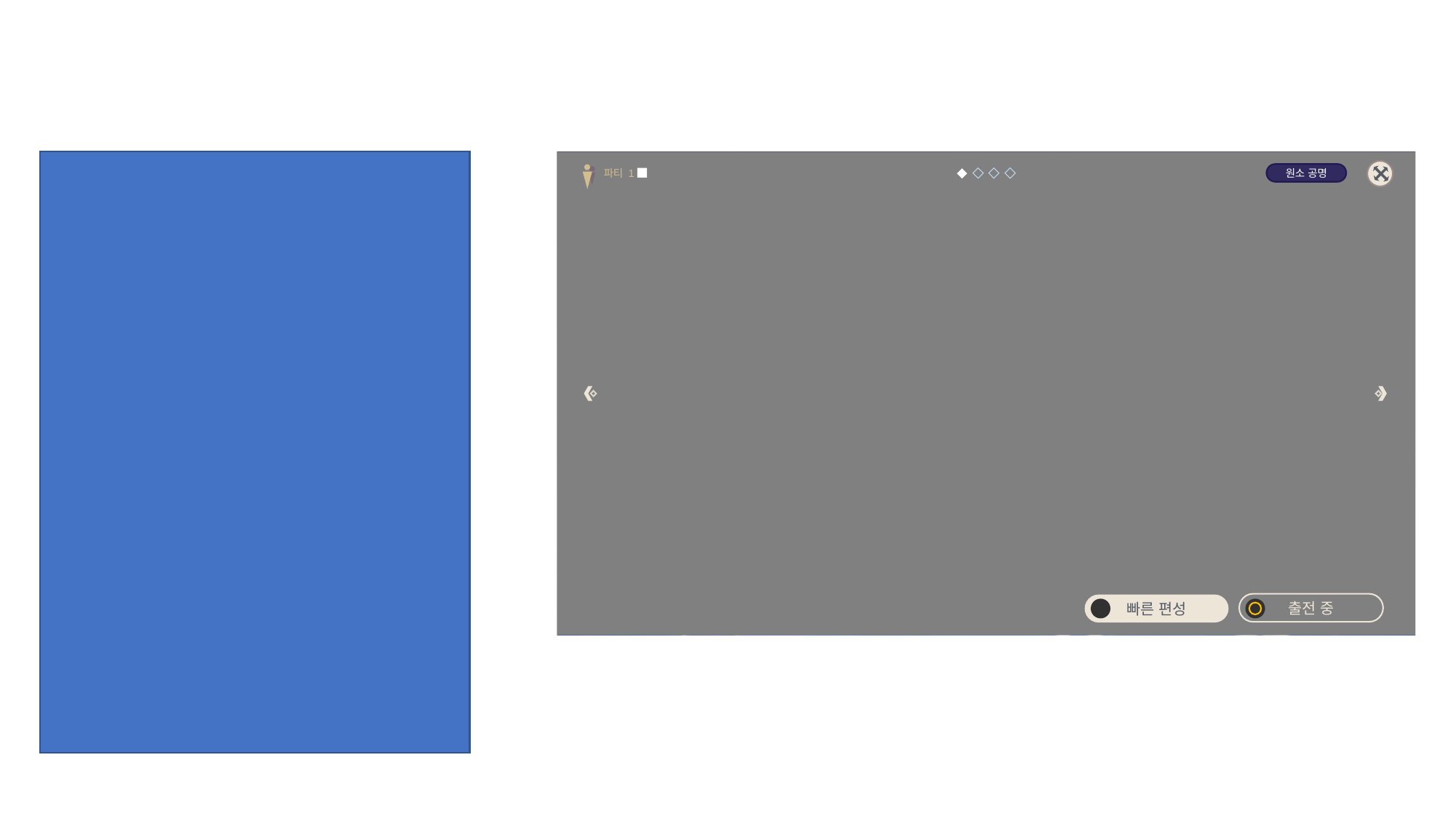

원소 공명

파티 1

출전 중
빠른 편성